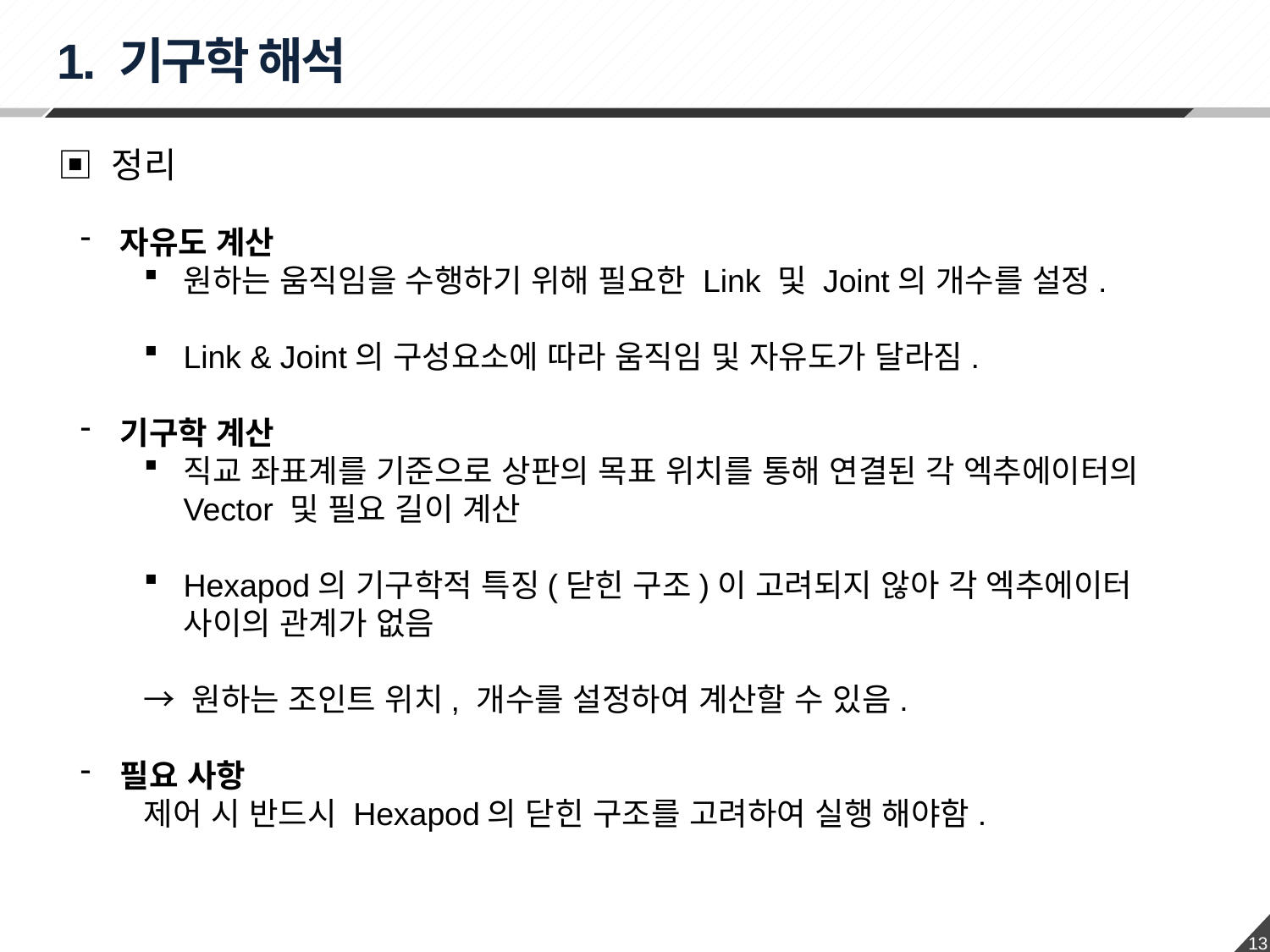

1. 기구학 해석
▣ 정리
자유도 계산
원하는 움직임을 수행하기 위해 필요한 Link 및 Joint의 개수를 설정.

Link & Joint의 구성요소에 따라 움직임 및 자유도가 달라짐.

기구학 계산
직교 좌표계를 기준으로 상판의 목표 위치를 통해 연결된 각 엑추에이터의 Vector 및 필요 길이 계산

Hexapod의 기구학적 특징(닫힌 구조)이 고려되지 않아 각 엑추에이터 사이의 관계가 없음

→ 원하는 조인트 위치, 개수를 설정하여 계산할 수 있음.

필요 사항
제어 시 반드시 Hexapod의 닫힌 구조를 고려하여 실행 해야함.